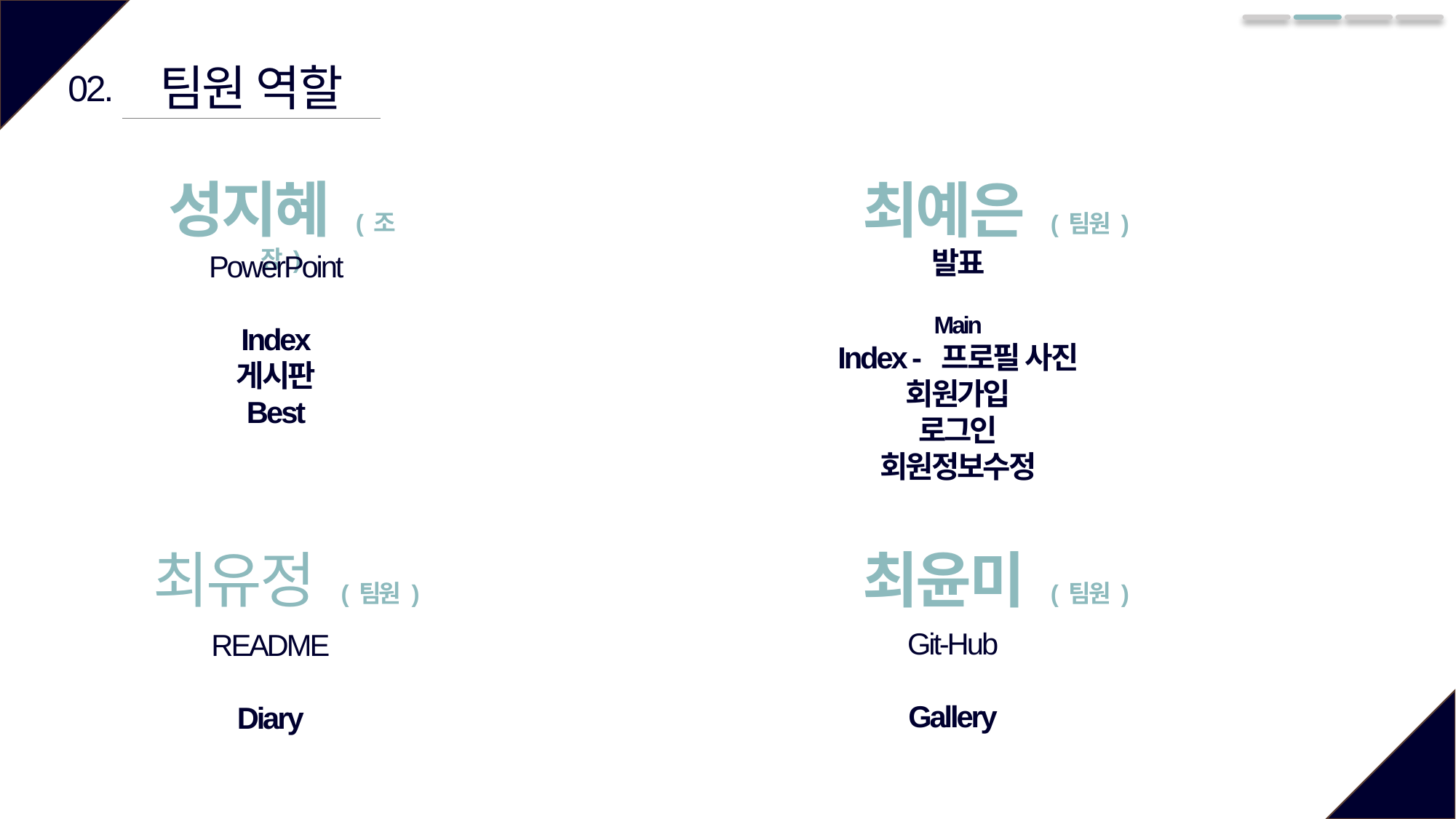

팀원 역할
02.
성지혜 ( 조장 )
최예은 ( 팀원 )
발표
Main
Index -  프로필 사진
회원가입
로그인
회원정보수정

PowerPoint
Index
게시판
Best
최유정 ( 팀원 )
최윤미 ( 팀원 )
Git-Hub
Gallery
README
Diary